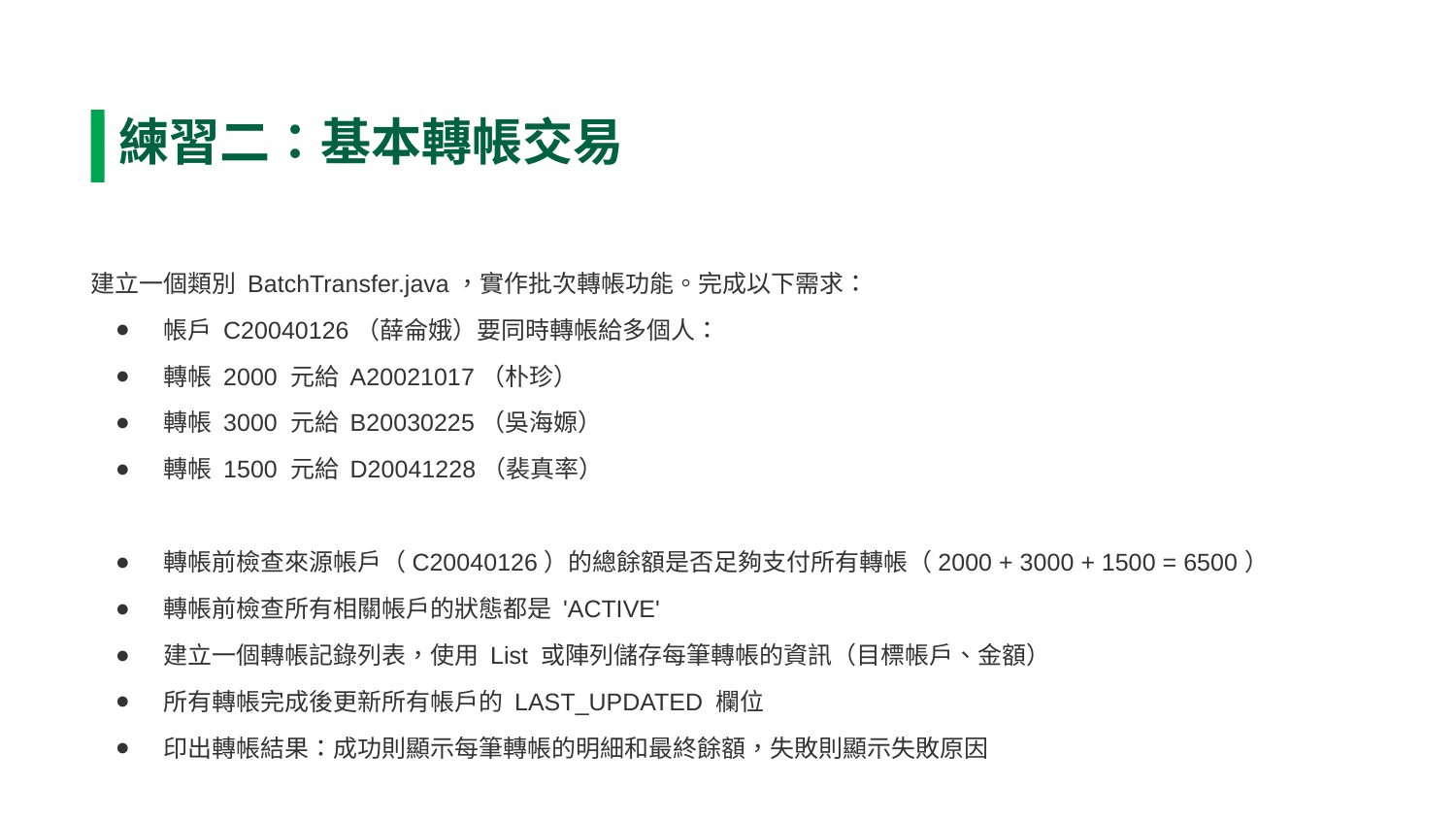

練習二：基本轉帳交易
建立一個類別 BatchTransfer.java，實作批次轉帳功能。完成以下需求：
帳戶 C20040126（薛侖娥）要同時轉帳給多個人：
轉帳 2000 元給 A20021017（朴珍）
轉帳 3000 元給 B20030225（吳海嫄）
轉帳 1500 元給 D20041228（裴真率）

轉帳前檢查來源帳戶（C20040126）的總餘額是否足夠支付所有轉帳（2000 + 3000 + 1500 = 6500）
轉帳前檢查所有相關帳戶的狀態都是 'ACTIVE'
建立一個轉帳記錄列表，使用 List 或陣列儲存每筆轉帳的資訊（目標帳戶、金額）
所有轉帳完成後更新所有帳戶的 LAST_UPDATED 欄位
印出轉帳結果：成功則顯示每筆轉帳的明細和最終餘額，失敗則顯示失敗原因